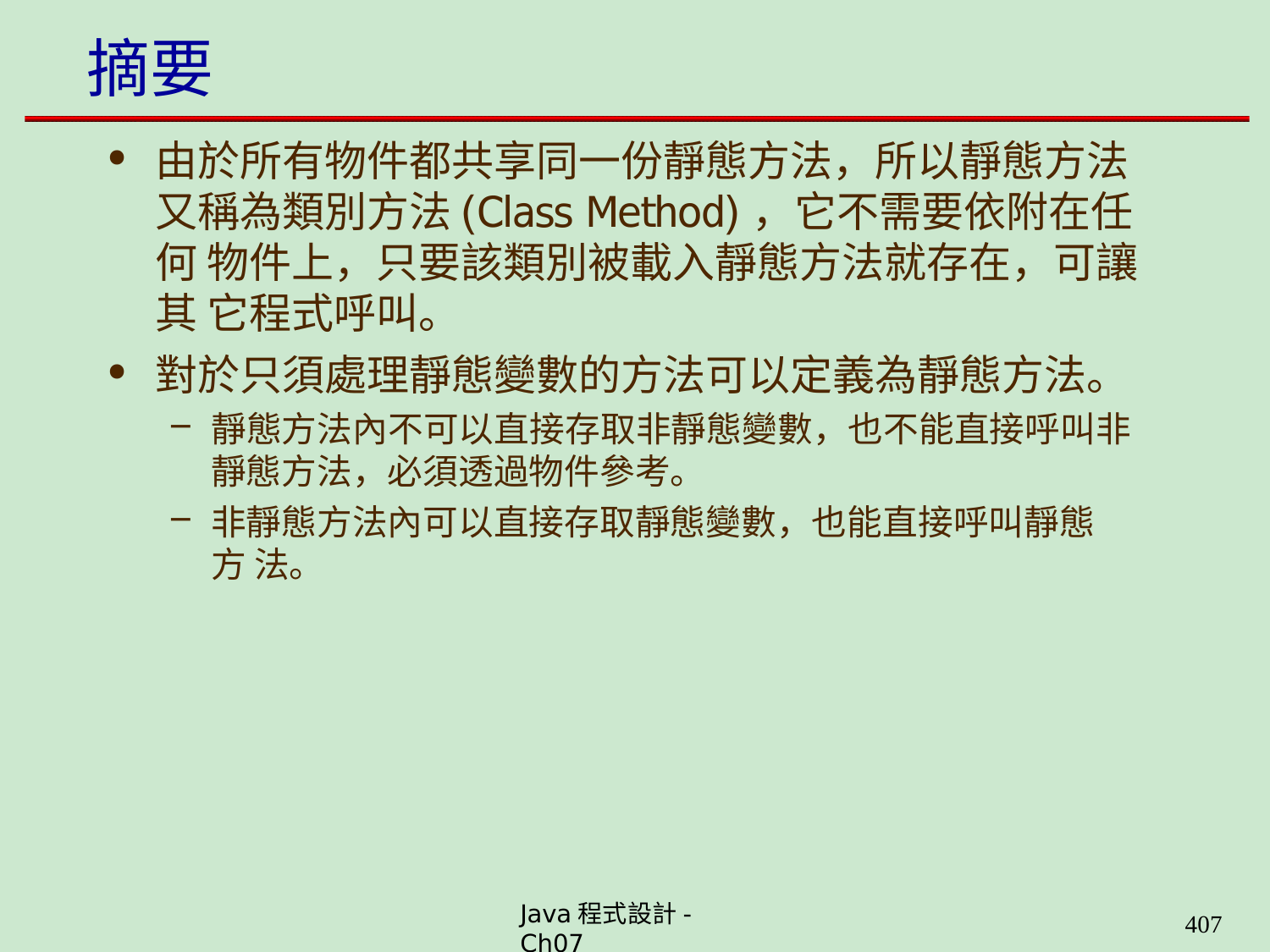

# 摘要
由於所有物件都共享同一份靜態方法，所以靜態方法 又稱為類別方法(Class Method)，它不需要依附在任何 物件上，只要該類別被載入靜態方法就存在，可讓其 它程式呼叫。
對於只須處理靜態變數的方法可以定義為靜態方法。
靜態方法內不可以直接存取非靜態變數，也不能直接呼叫非
靜態方法，必須透過物件參考。
非靜態方法內可以直接存取靜態變數，也能直接呼叫靜態方 法。
Java程式設計-Ch07
407